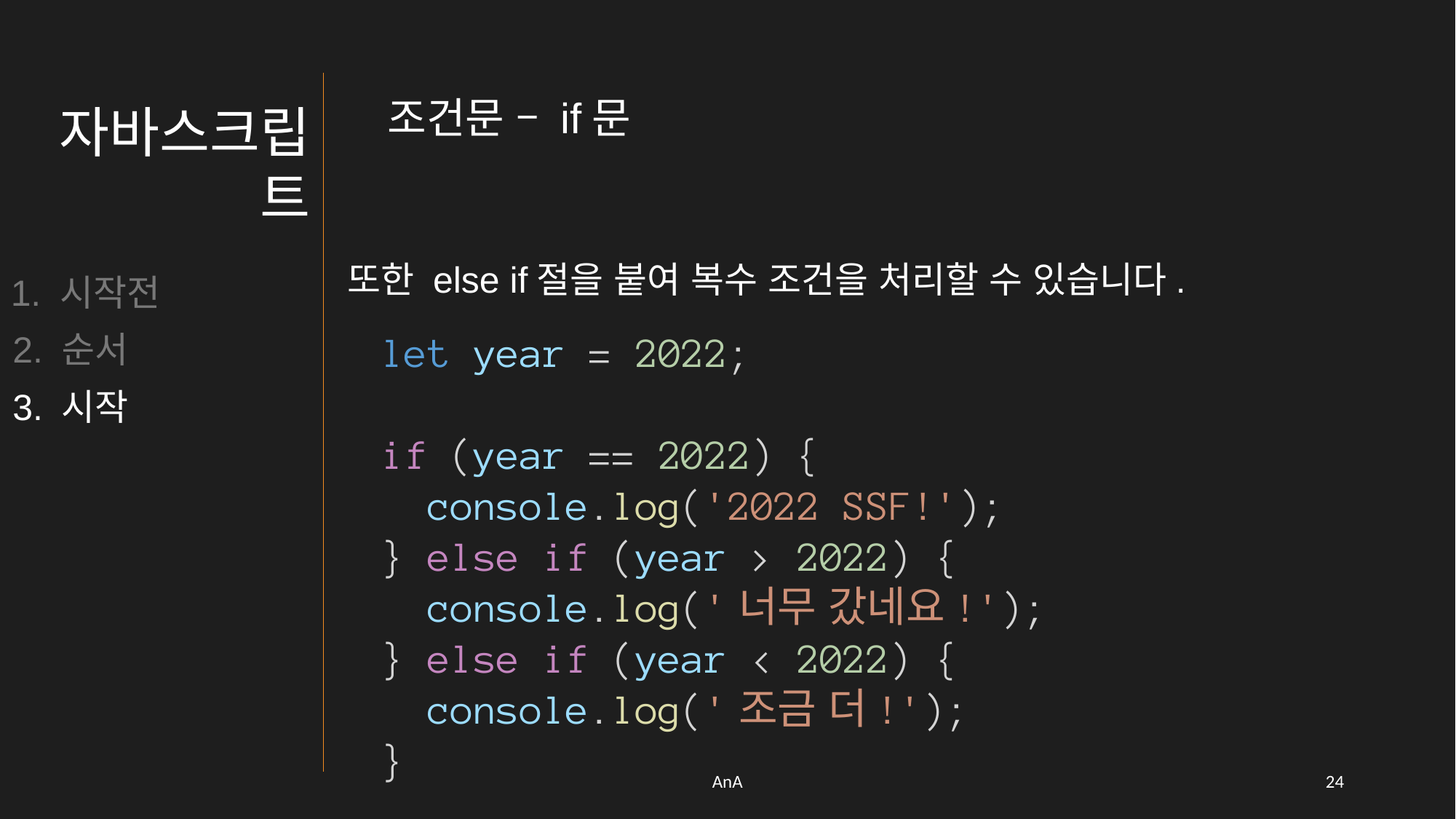

조건문 – if문
자바스크립트
또한 else if절을 붙여 복수 조건을 처리할 수 있습니다.
1. 시작전
let year = 2022;
if (year == 2022) {
  console.log('2022 SSF!');
} else if (year > 2022) {
  console.log('너무 갔네요!');
} else if (year < 2022) {
  console.log('조금 더!');
}
2. 순서
3. 시작
AnA
24